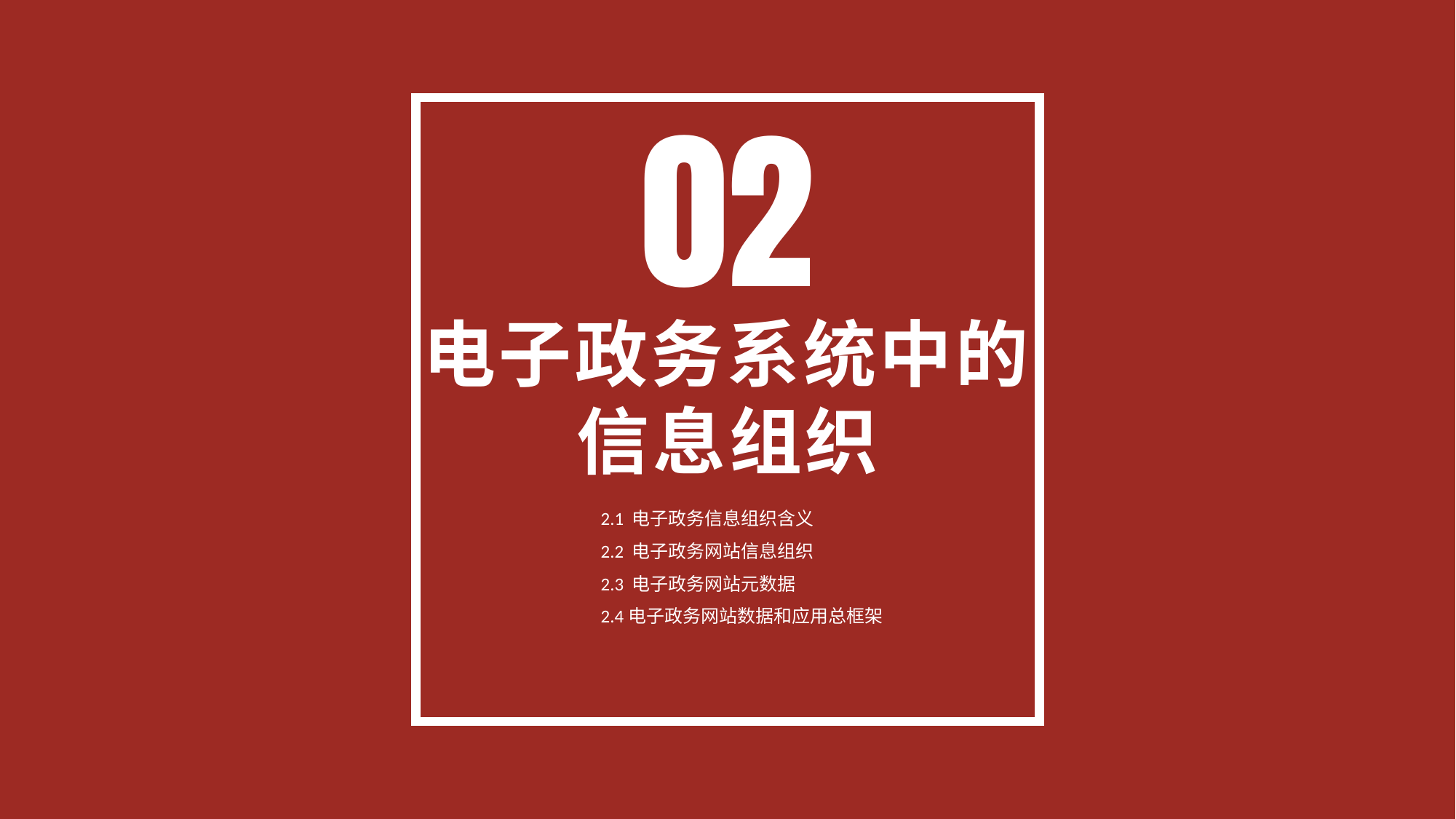

02
电子政务系统中的信息组织
2.1 电子政务信息组织含义
2.2 电子政务网站信息组织
2.3 电子政务网站元数据
2.4电子政务网站数据和应用总框架